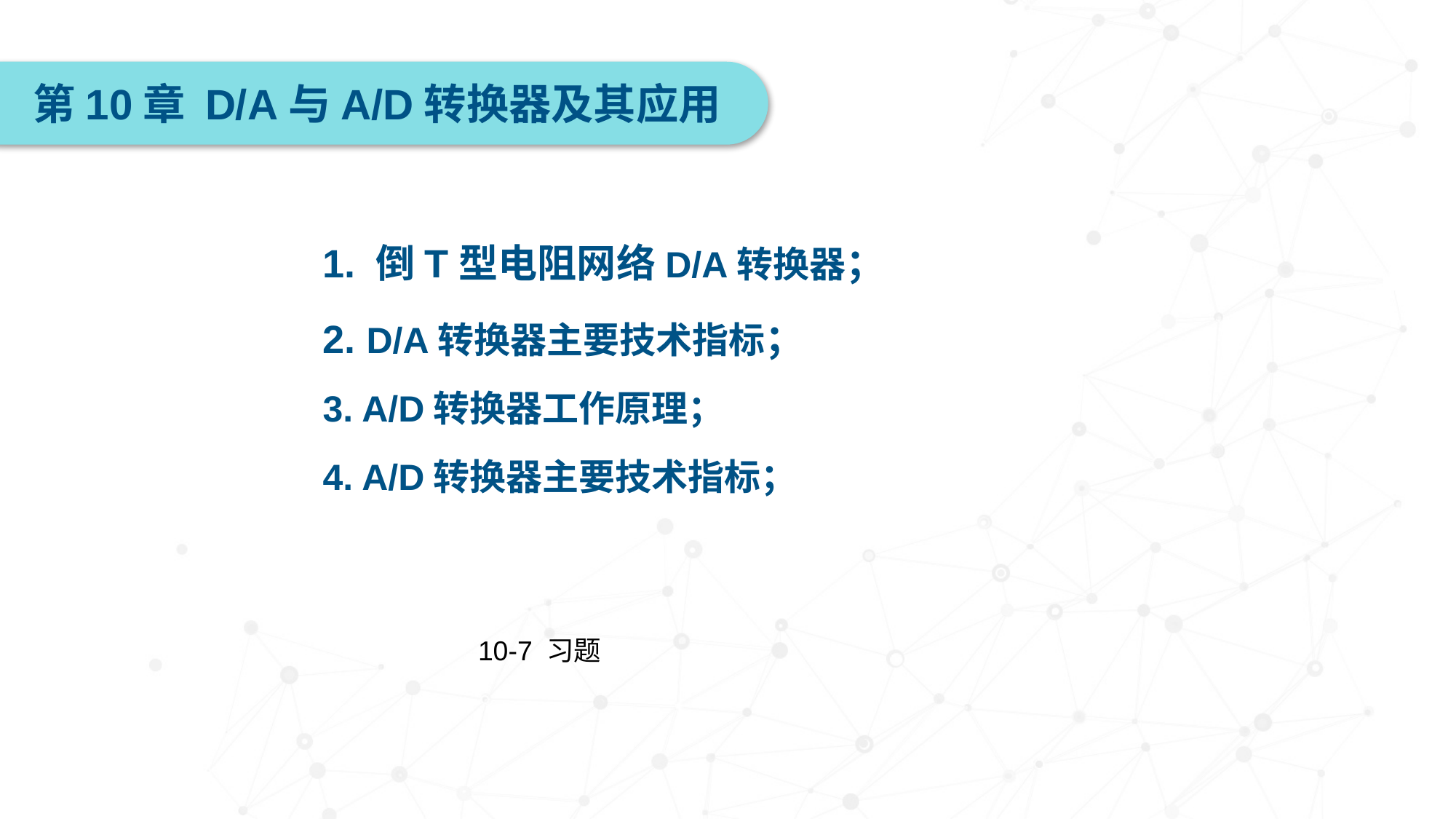

第10章 D/A与A/D转换器及其应用
1. 倒T型电阻网络D/A转换器；
2. D/A转换器主要技术指标；
3. A/D转换器工作原理；
4. A/D转换器主要技术指标；
10-7 习题